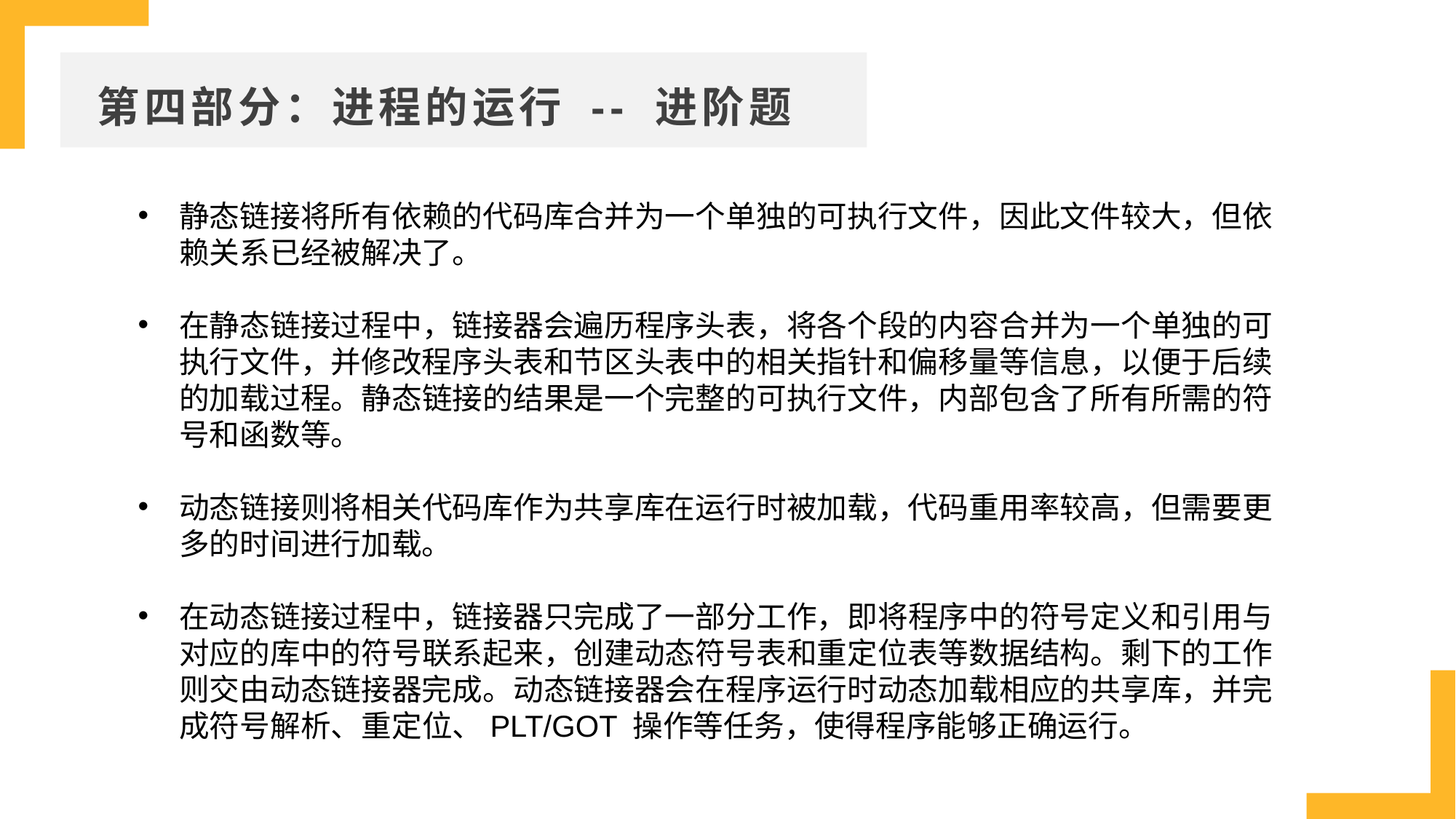

第四部分：进程的运行 -- 进阶题
静态链接将所有依赖的代码库合并为一个单独的可执行文件，因此文件较大，但依赖关系已经被解决了。

在静态链接过程中，链接器会遍历程序头表，将各个段的内容合并为一个单独的可执行文件，并修改程序头表和节区头表中的相关指针和偏移量等信息，以便于后续的加载过程。静态链接的结果是一个完整的可执行文件，内部包含了所有所需的符号和函数等。

动态链接则将相关代码库作为共享库在运行时被加载，代码重用率较高，但需要更多的时间进行加载。

在动态链接过程中，链接器只完成了一部分工作，即将程序中的符号定义和引用与对应的库中的符号联系起来，创建动态符号表和重定位表等数据结构。剩下的工作则交由动态链接器完成。动态链接器会在程序运行时动态加载相应的共享库，并完成符号解析、重定位、PLT/GOT 操作等任务，使得程序能够正确运行。